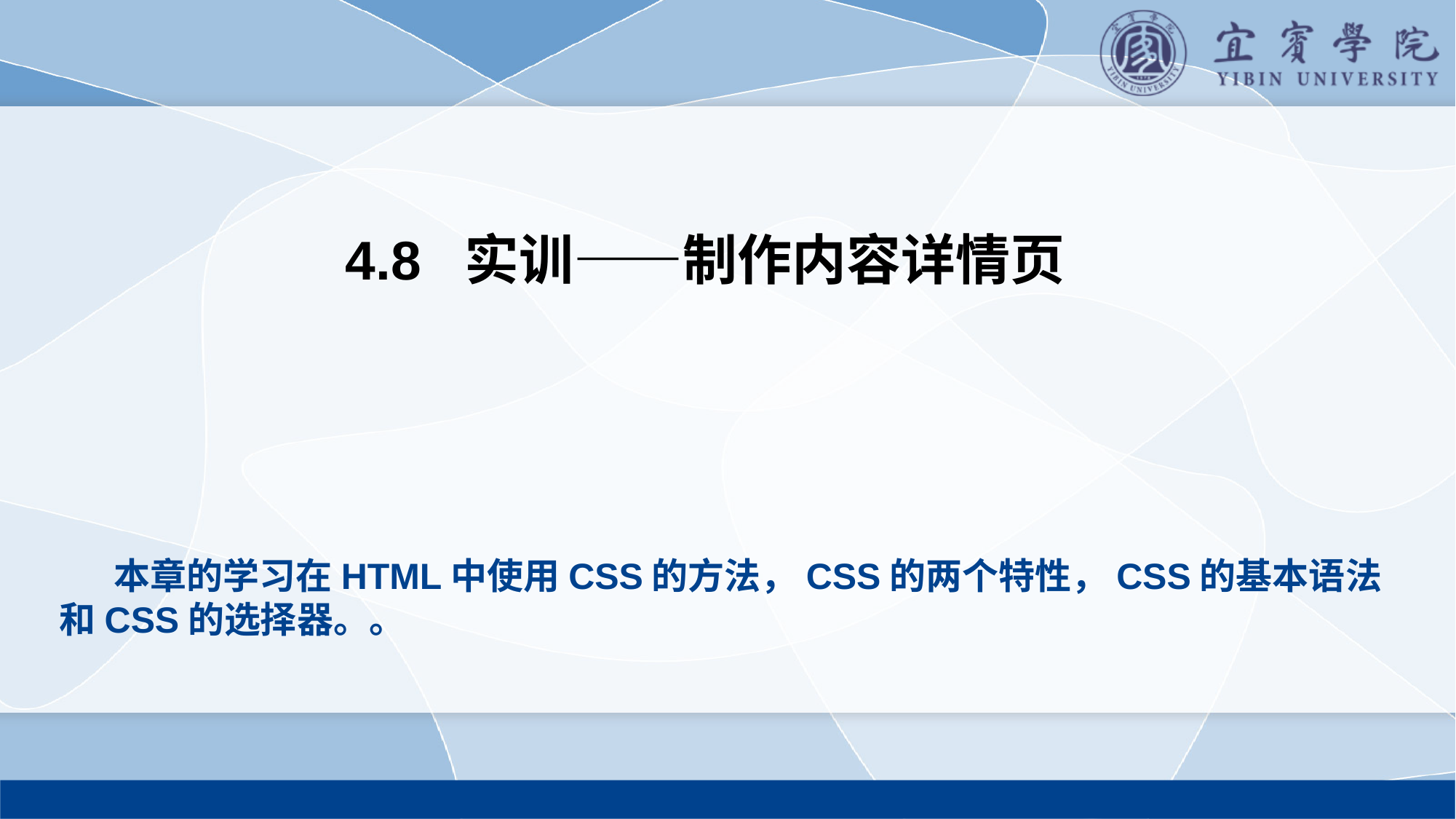

4.8  实训——制作内容详情页

本章的学习在HTML中使用CSS的方法，CSS的两个特性，CSS的基本语法和CSS的选择器。。